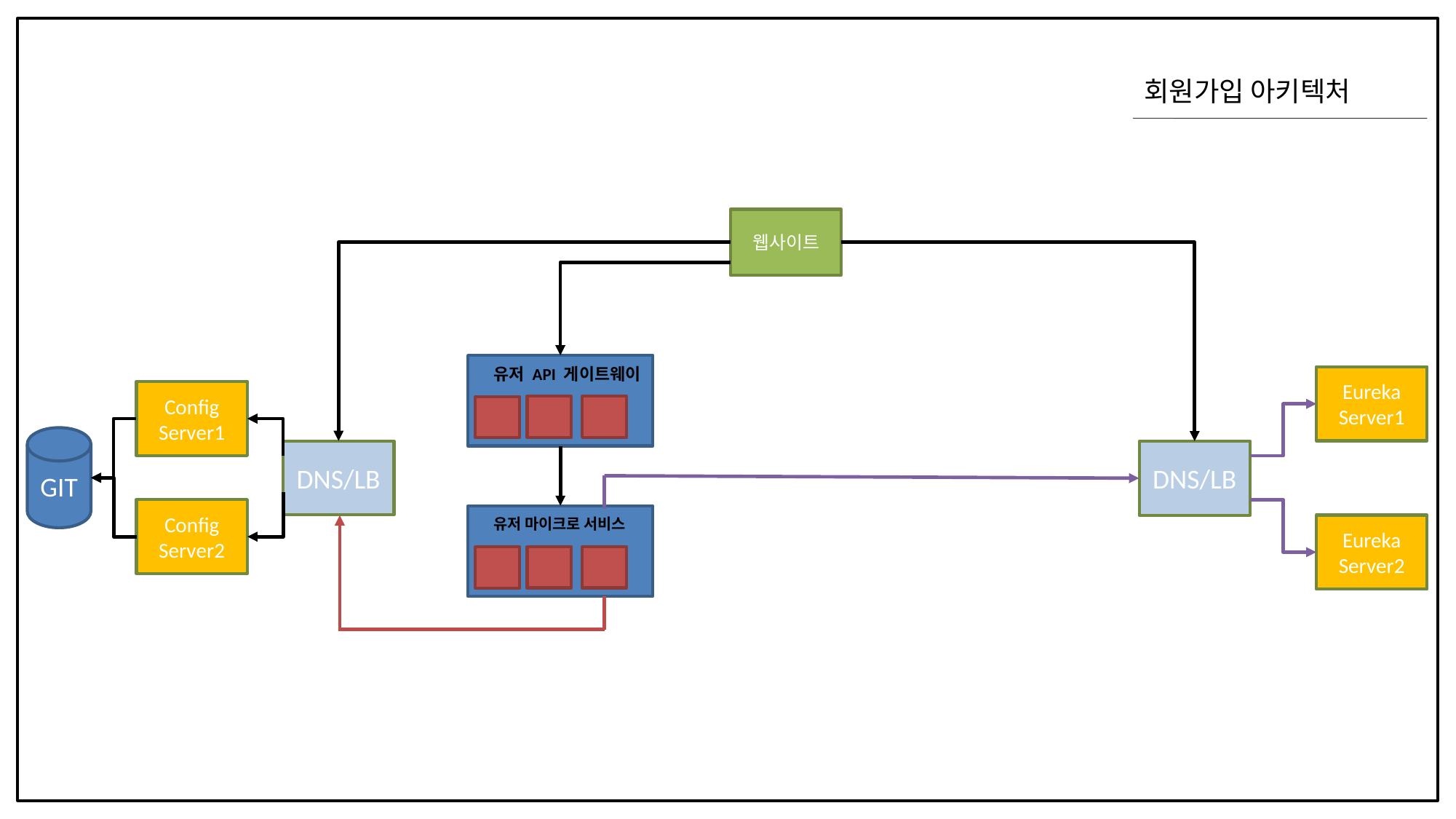

회원가입 아키텍처

웹사이트

유저 API 게이트웨이

Eureka Server1

Config Server1

GIT
DNS/LB

DNS/LB

Config Server2

유저 마이크로 서비스

Eureka Server2